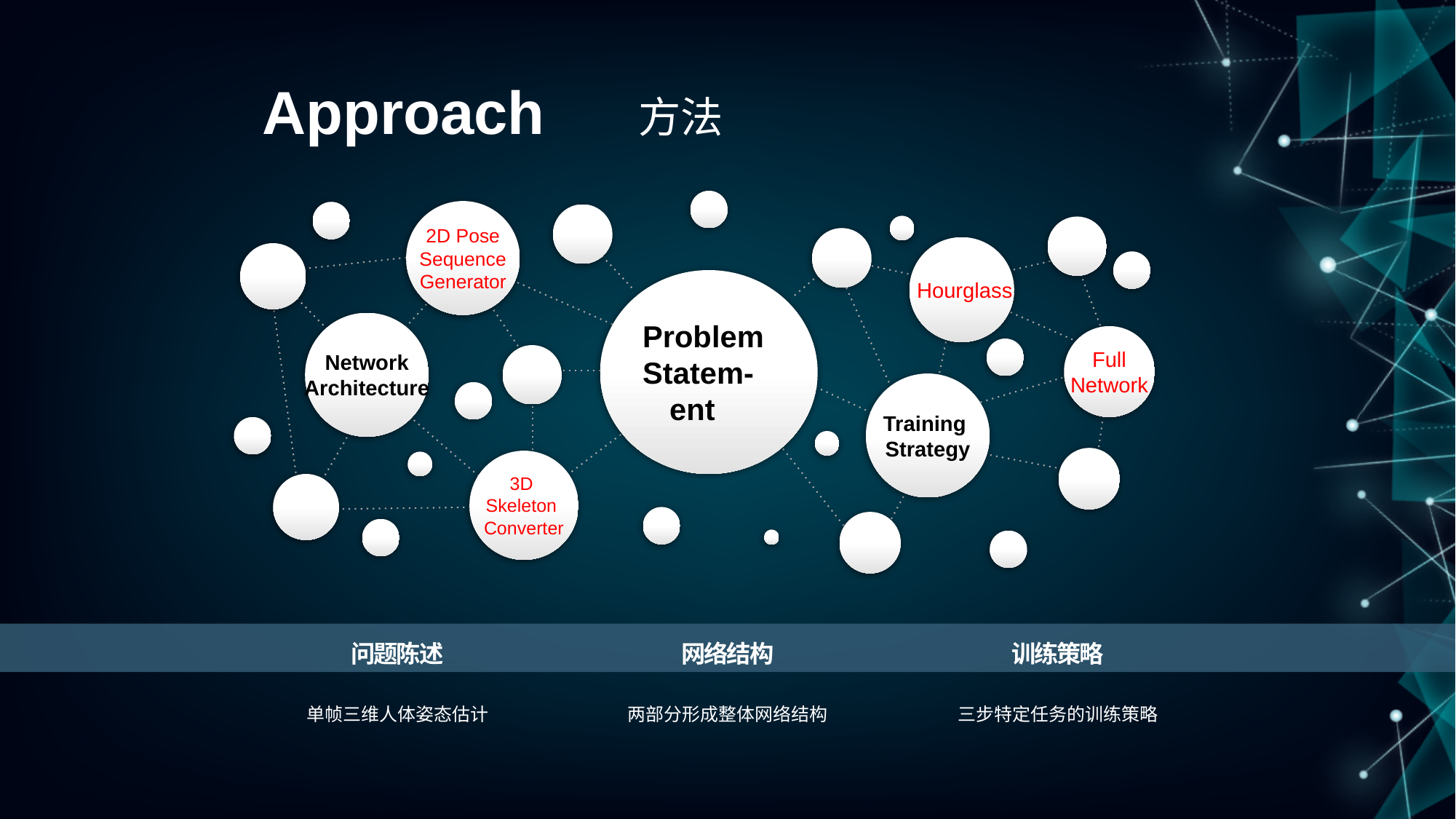

Approach
方法

2D Pose
 Sequence
Generator

 Hourglass

Problem
Statem-ent
 Network
Architecture
 Full
Network

Training
Strategy

3D
Skeleton
Converter

问题陈述
单帧三维人体姿态估计
网络结构
两部分形成整体网络结构
训练策略
三步特定任务的训练策略